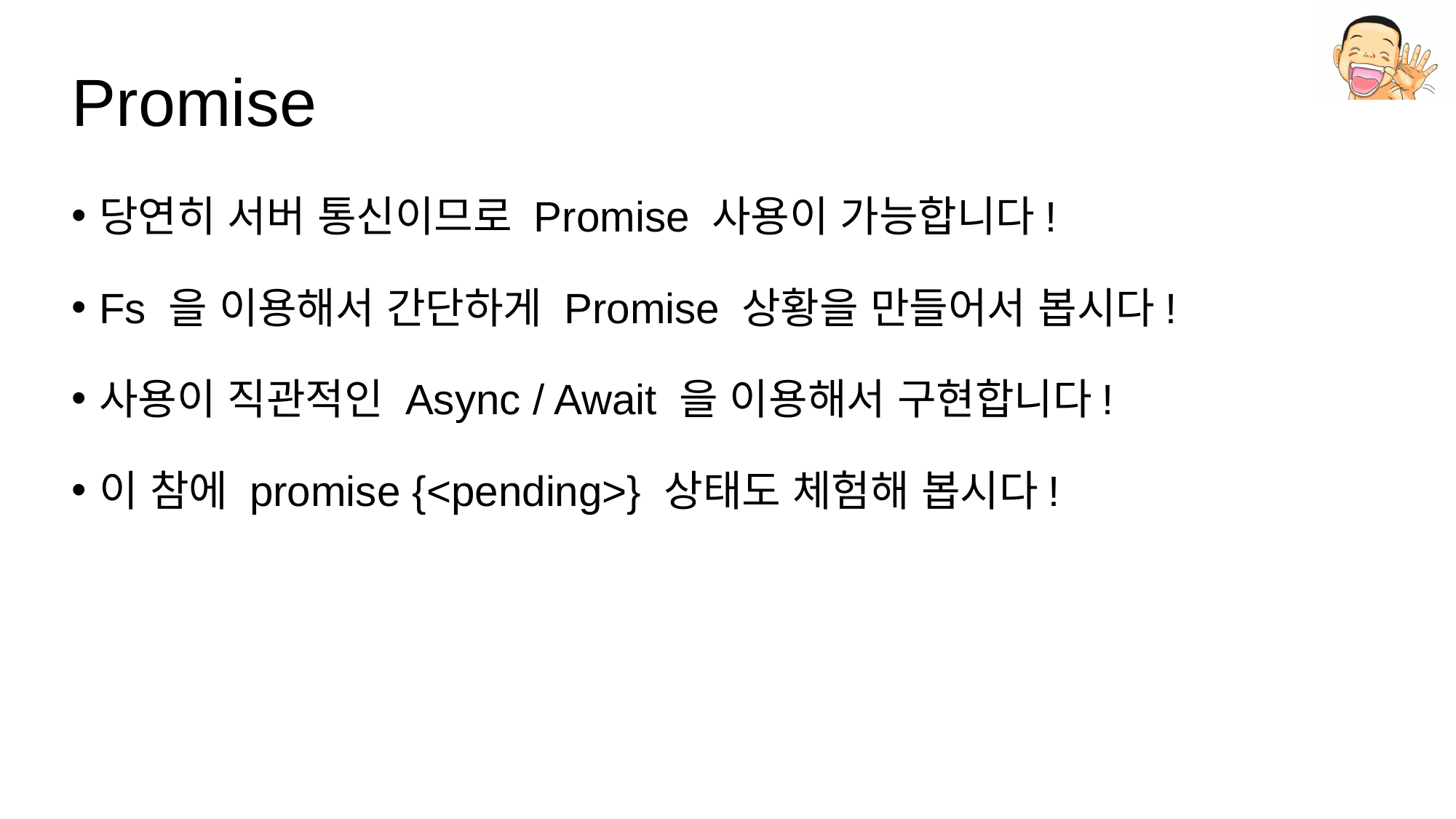

# Promise
당연히 서버 통신이므로 Promise 사용이 가능합니다!
Fs 을 이용해서 간단하게 Promise 상황을 만들어서 봅시다!
사용이 직관적인 Async / Await 을 이용해서 구현합니다!
이 참에 promise {<pending>} 상태도 체험해 봅시다!